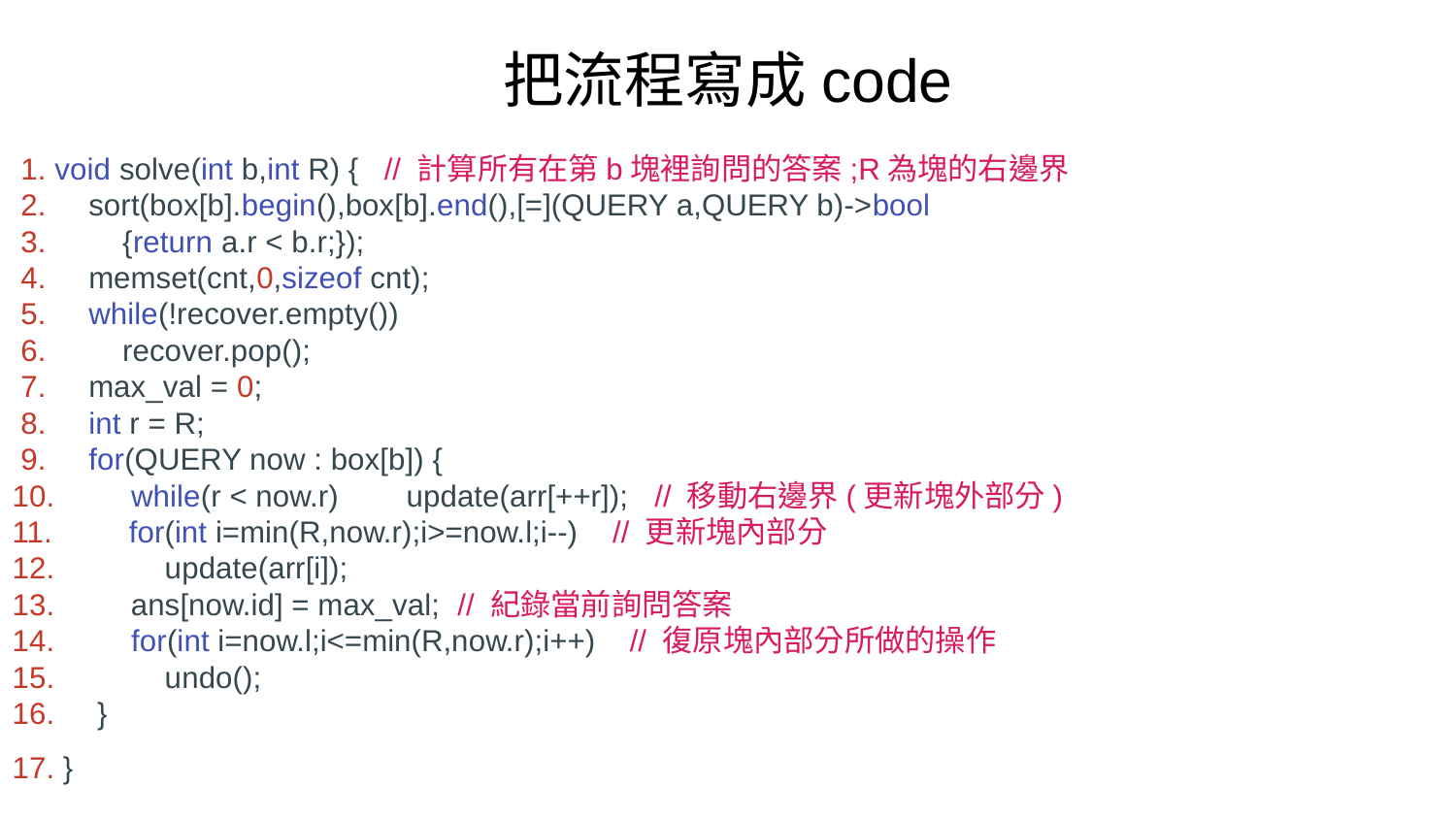

把流程寫成code
 1. void solve(int b,int R) {   // 計算所有在第b塊裡詢問的答案;R為塊的右邊界
 2.     sort(box[b].begin(),box[b].end(),[=](QUERY a,QUERY b)->bool
 3.         {return a.r < b.r;});
 4.     memset(cnt,0,sizeof cnt);
 5.     while(!recover.empty())
 6.         recover.pop();
 7.     max_val = 0;
 8.     int r = R;
 9.     for(QUERY now : box[b]) {
10.         while(r < now.r)        update(arr[++r]);   // 移動右邊界(更新塊外部分)
11.         for(int i=min(R,now.r);i>=now.l;i--)    // 更新塊內部分
12.             update(arr[i]);
13.         ans[now.id] = max_val;  // 紀錄當前詢問答案
14.         for(int i=now.l;i<=min(R,now.r);i++)    // 復原塊內部分所做的操作
15.             undo();
16.     }
17. }